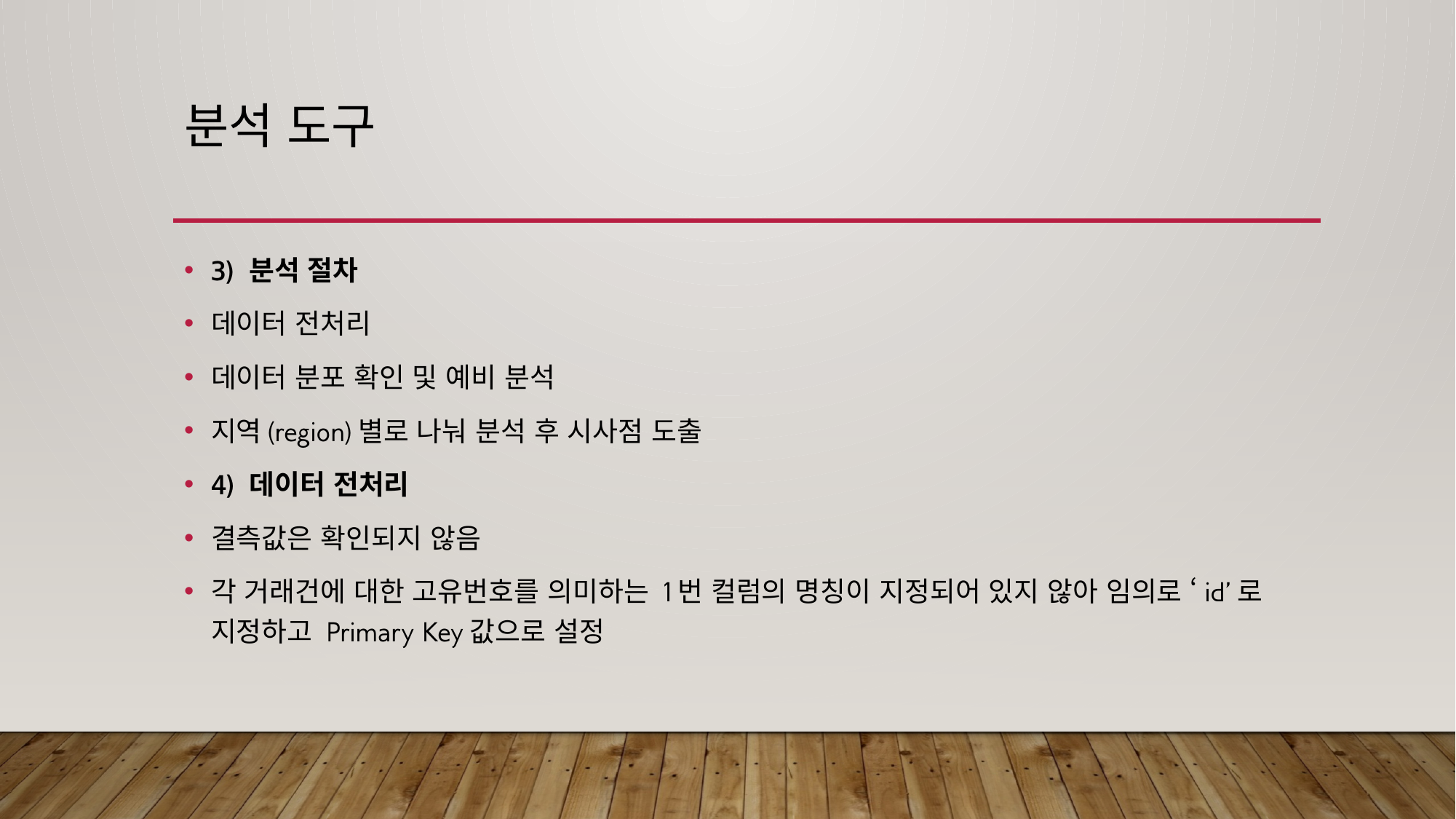

# 분석 도구
3) 분석 절차
데이터 전처리
데이터 분포 확인 및 예비 분석
지역(region)별로 나눠 분석 후 시사점 도출
4) 데이터 전처리
결측값은 확인되지 않음
각 거래건에 대한 고유번호를 의미하는 1번 컬럼의 명칭이 지정되어 있지 않아 임의로 ‘id’로 지정하고 Primary Key값으로 설정